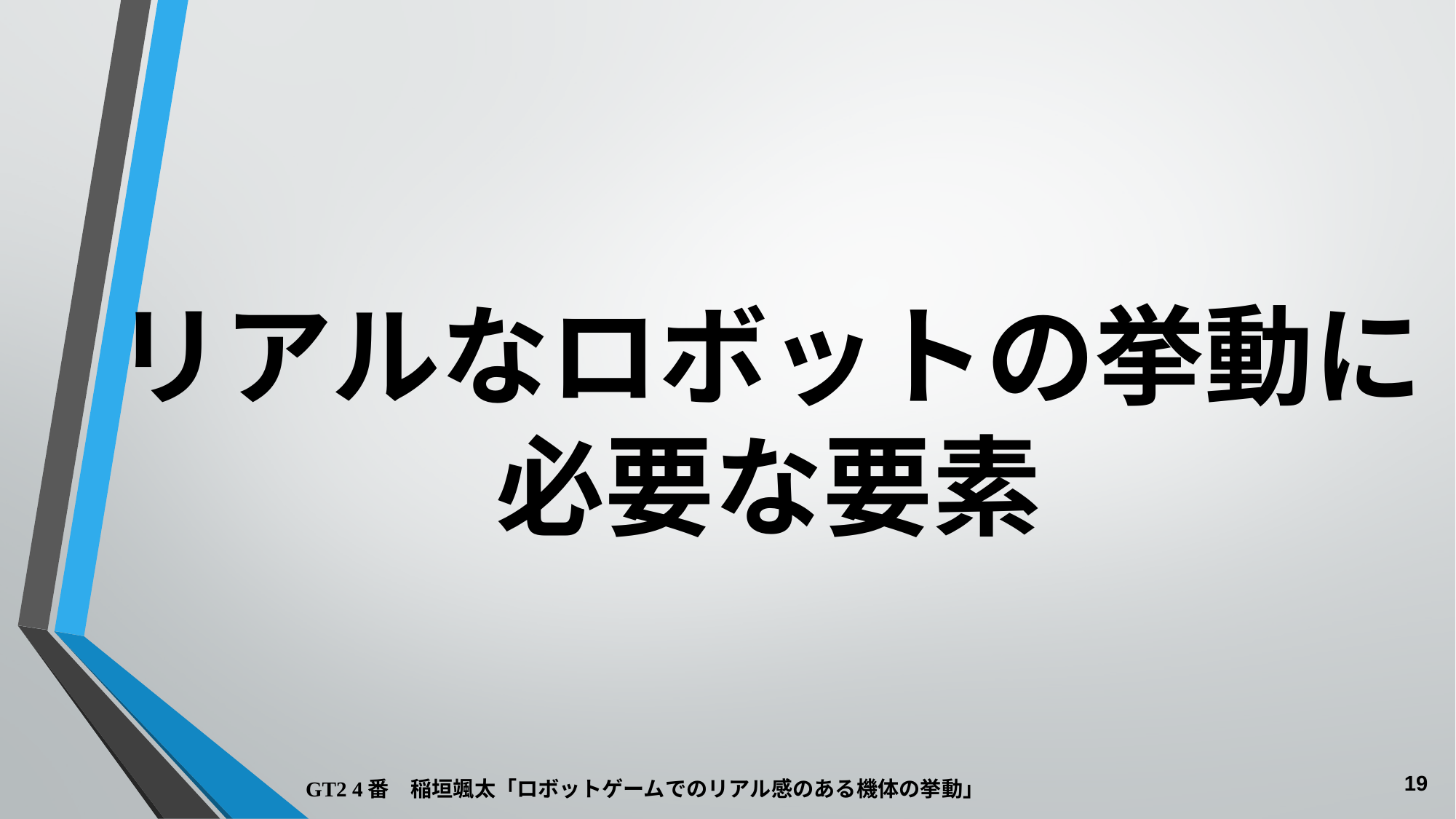

リアルなロボットの挙動に
必要な要素
19
GT2 4番　稲垣颯太「ロボットゲームでのリアル感のある機体の挙動」